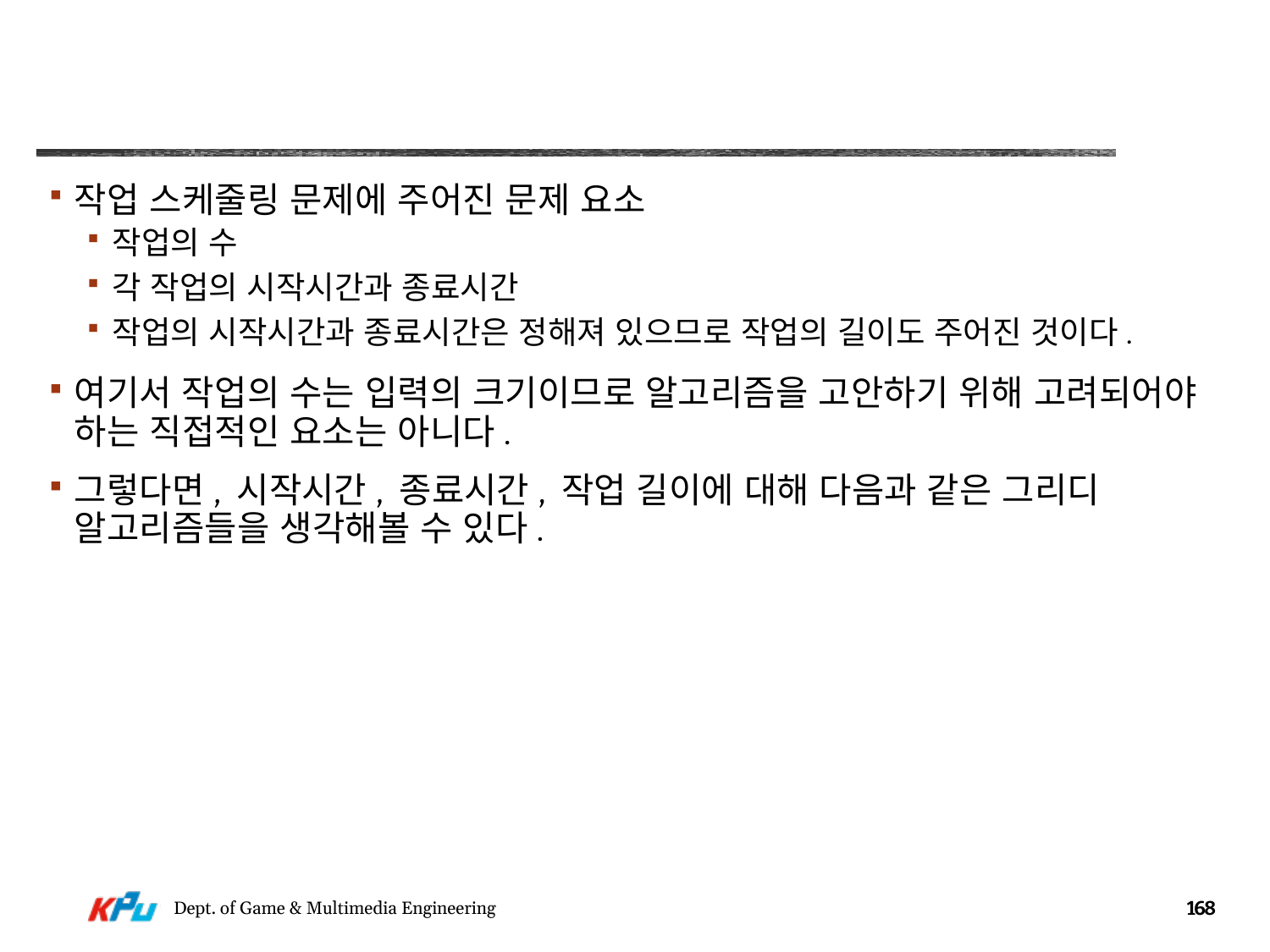

#
작업 스케줄링 문제에 주어진 문제 요소
작업의 수
각 작업의 시작시간과 종료시간
작업의 시작시간과 종료시간은 정해져 있으므로 작업의 길이도 주어진 것이다.
여기서 작업의 수는 입력의 크기이므로 알고리즘을 고안하기 위해 고려되어야 하는 직접적인 요소는 아니다.
그렇다면, 시작시간, 종료시간, 작업 길이에 대해 다음과 같은 그리디 알고리즘들을 생각해볼 수 있다.

Dept. of Game & Multimedia Engineering
168